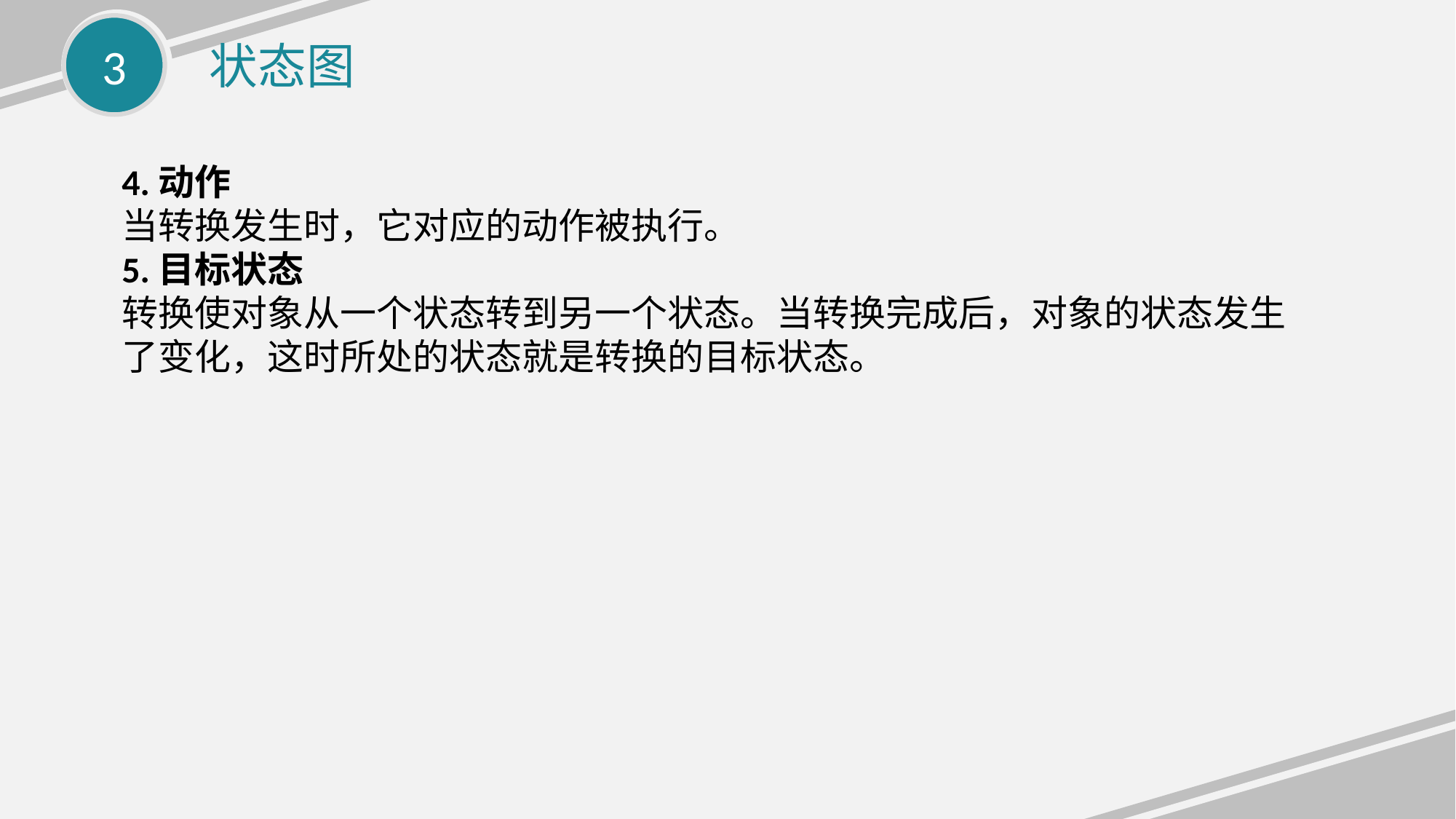

3
状态图
4.动作
当转换发生时，它对应的动作被执行。
5.目标状态
转换使对象从一个状态转到另一个状态。当转换完成后，对象的状态发生了变化，这时所处的状态就是转换的目标状态。